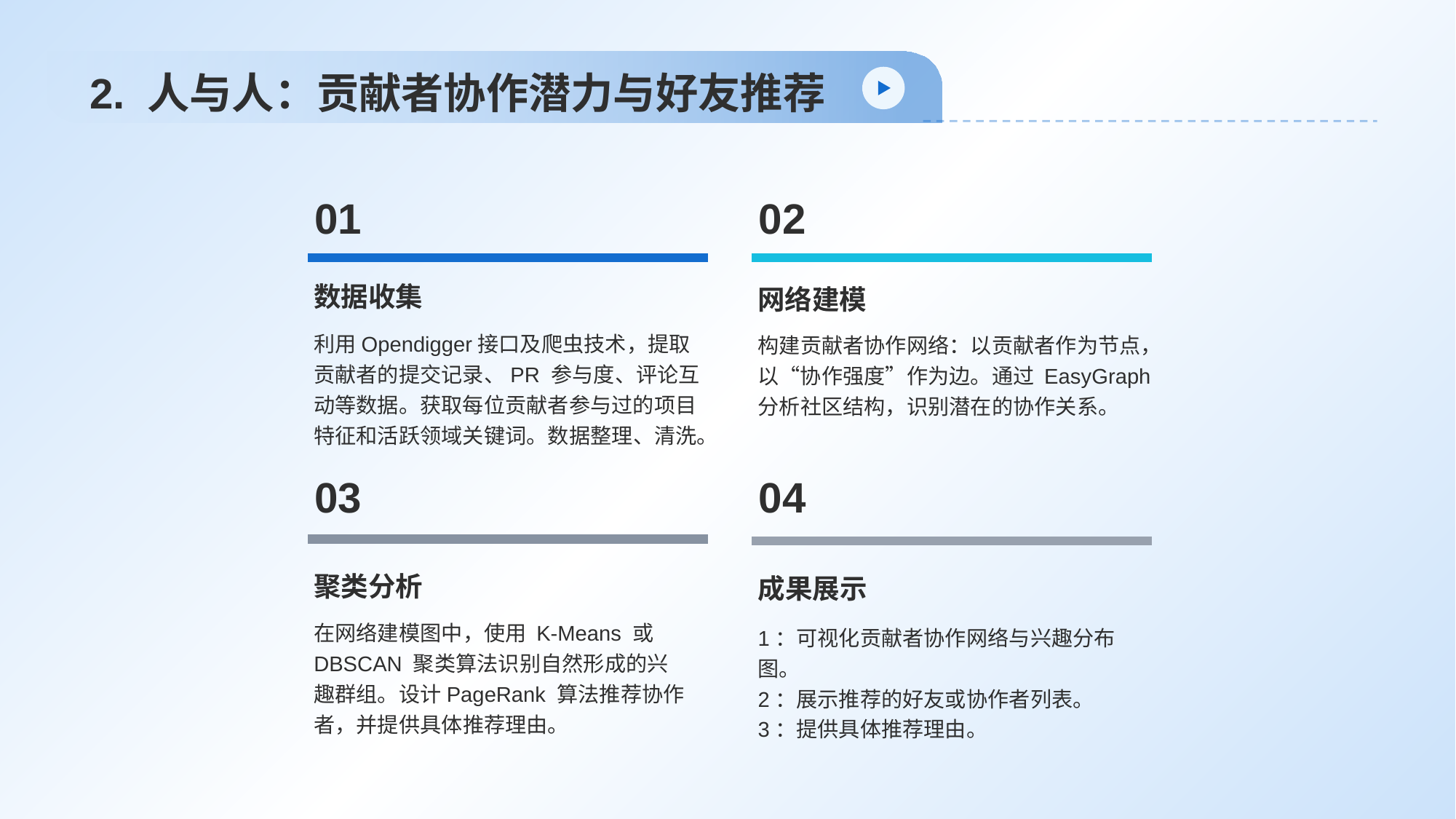

# 2. 人与人：贡献者协作潜力与好友推荐
01
数据收集
利用Opendigger接口及爬虫技术，提取贡献者的提交记录、PR 参与度、评论互动等数据。获取每位贡献者参与过的项目特征和活跃领域关键词。数据整理、清洗。
02
网络建模
构建贡献者协作网络：以贡献者作为节点，以“协作强度”作为边。通过 EasyGraph 分析社区结构，识别潜在的协作关系。
03
聚类分析
在网络建模图中，使用 K-Means 或 DBSCAN 聚类算法识别自然形成的兴趣群组。设计PageRank 算法推荐协作者，并提供具体推荐理由。
04
成果展示
1：可视化贡献者协作网络与兴趣分布图。
2：展示推荐的好友或协作者列表。
3：提供具体推荐理由。